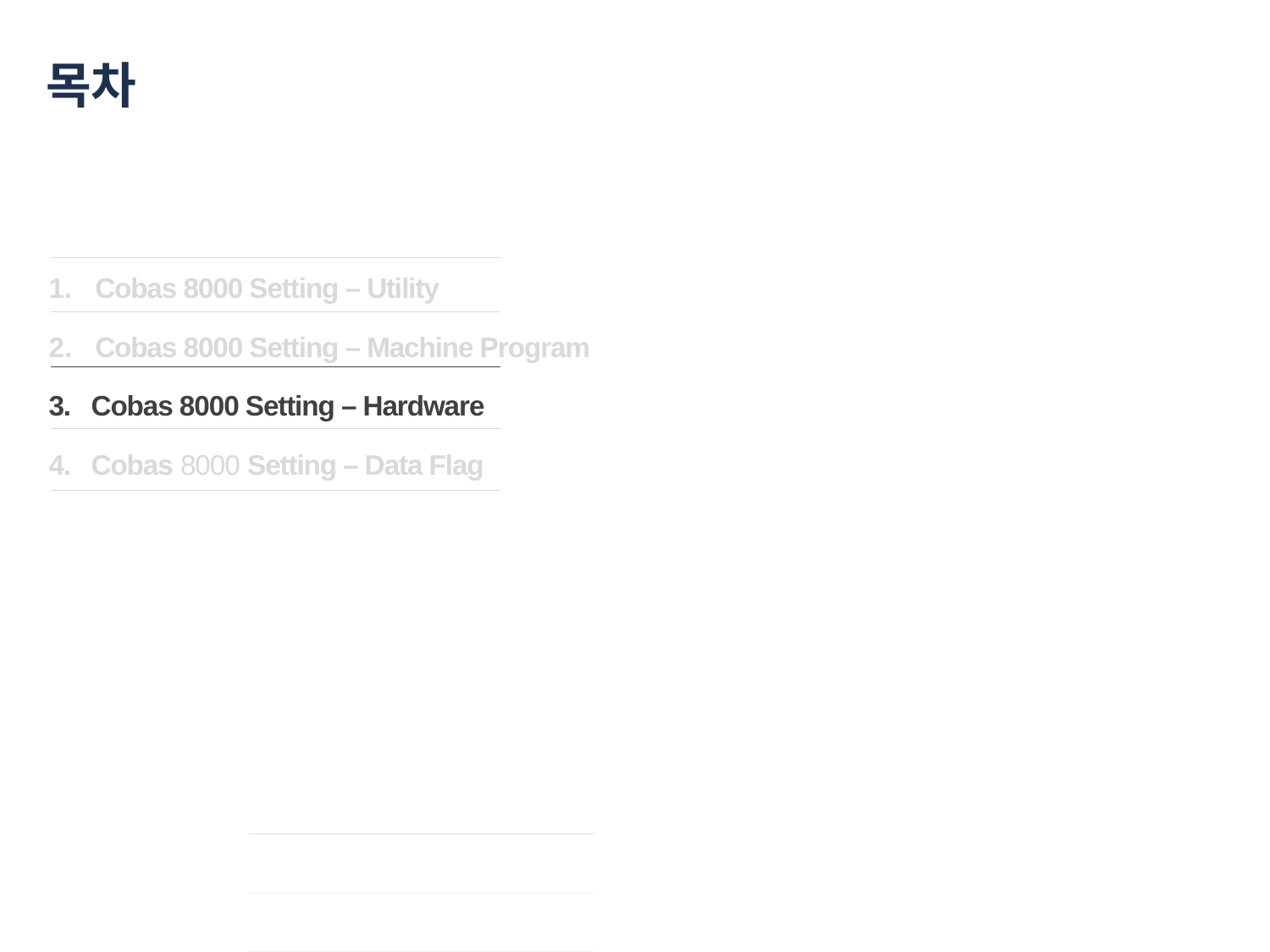

# 목차
Cobas 8000 Setting – Utility
Cobas 8000 Setting – Machine Program
3.   Cobas 8000 Setting – Hardware
4.   Cobas 8000 Setting – Data Flag